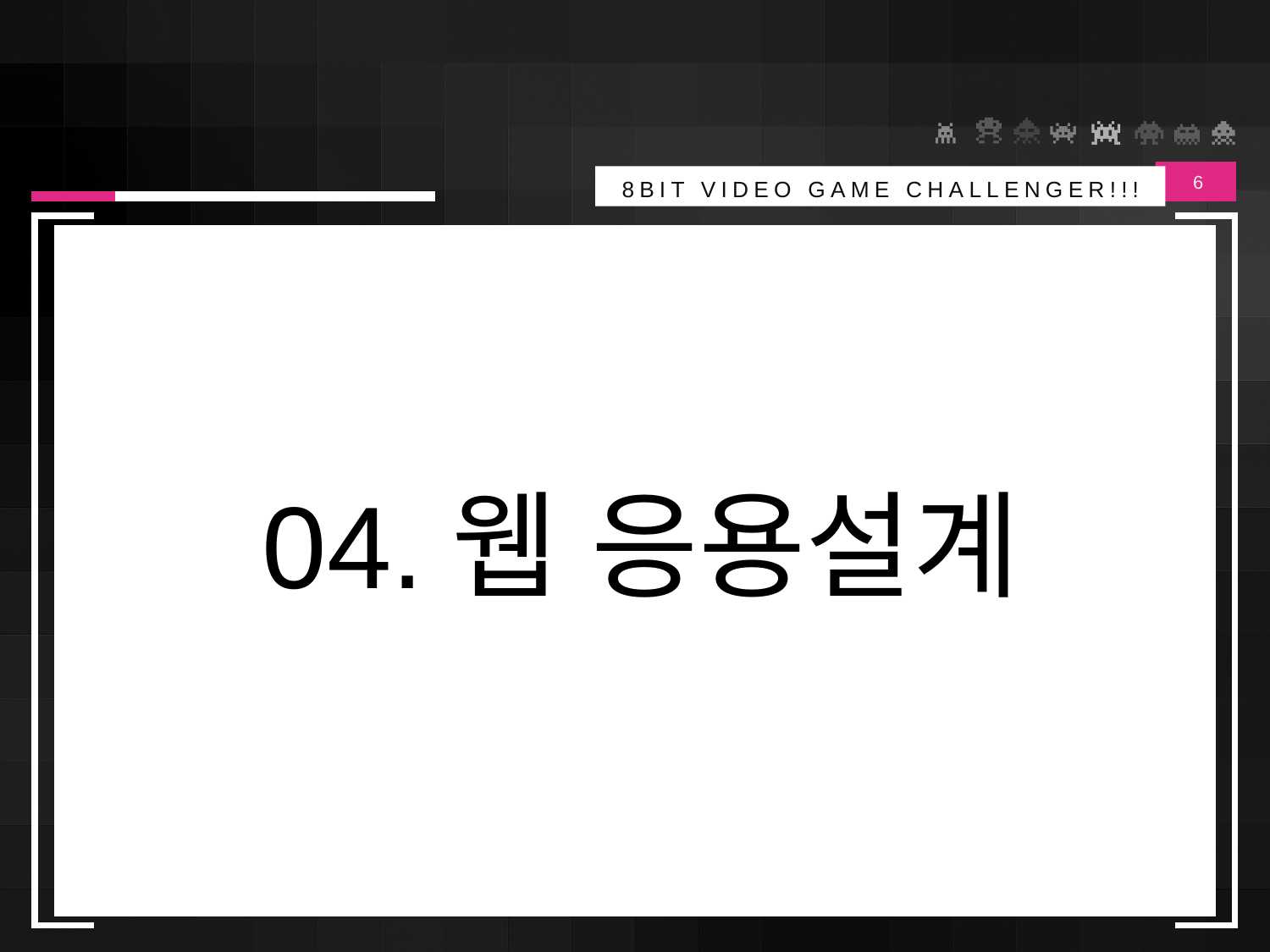

6

8BIT VIDEO GAME CHALLENGER!!!

  04.웹 응용설계